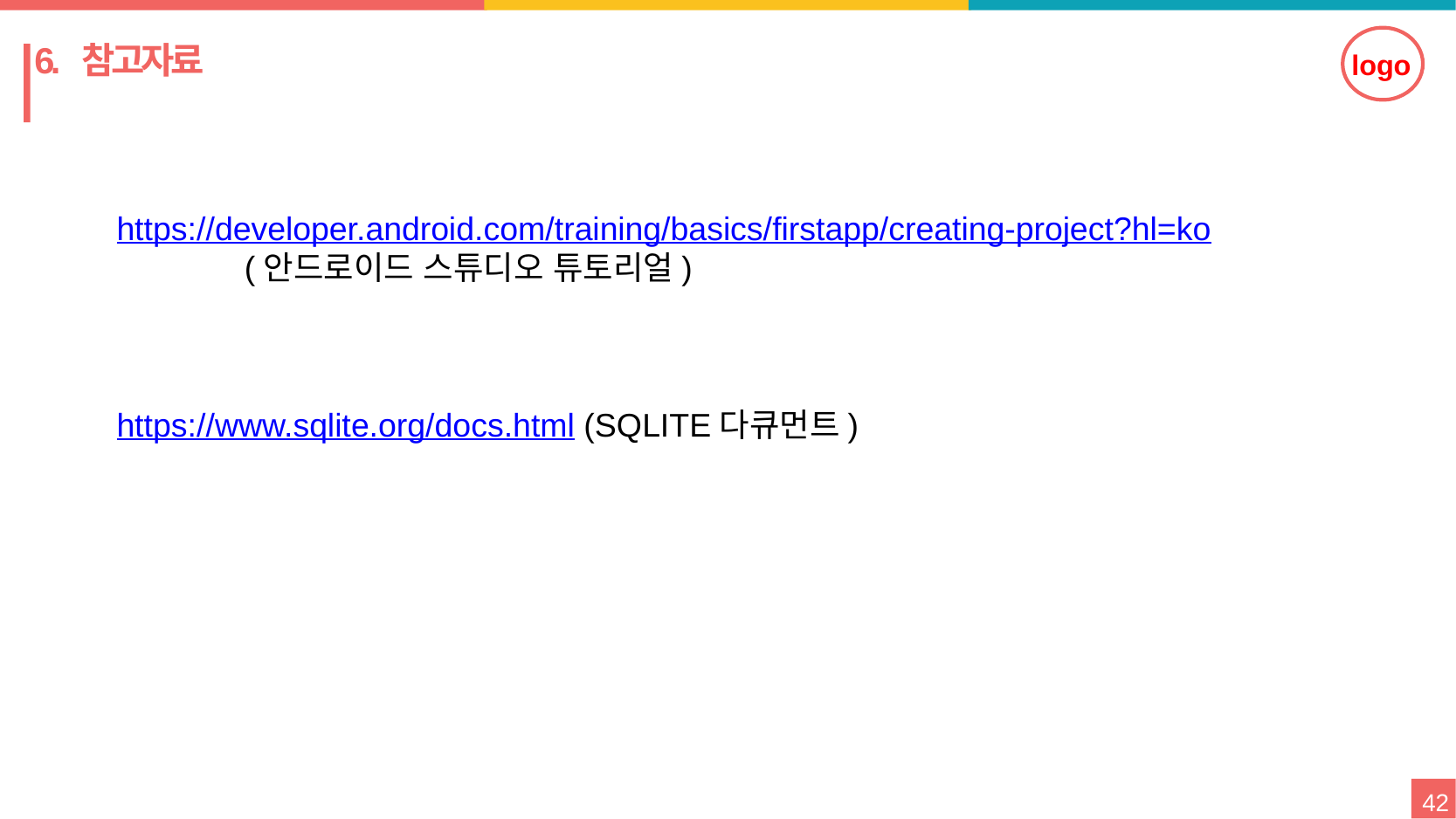

6.  참고자료

https://developer.android.com/training/basics/firstapp/creating-project?hl=ko                            (안드로이드 스튜디오 튜토리얼)

https://www.sqlite.org/docs.html (SQLITE다큐먼트)
42